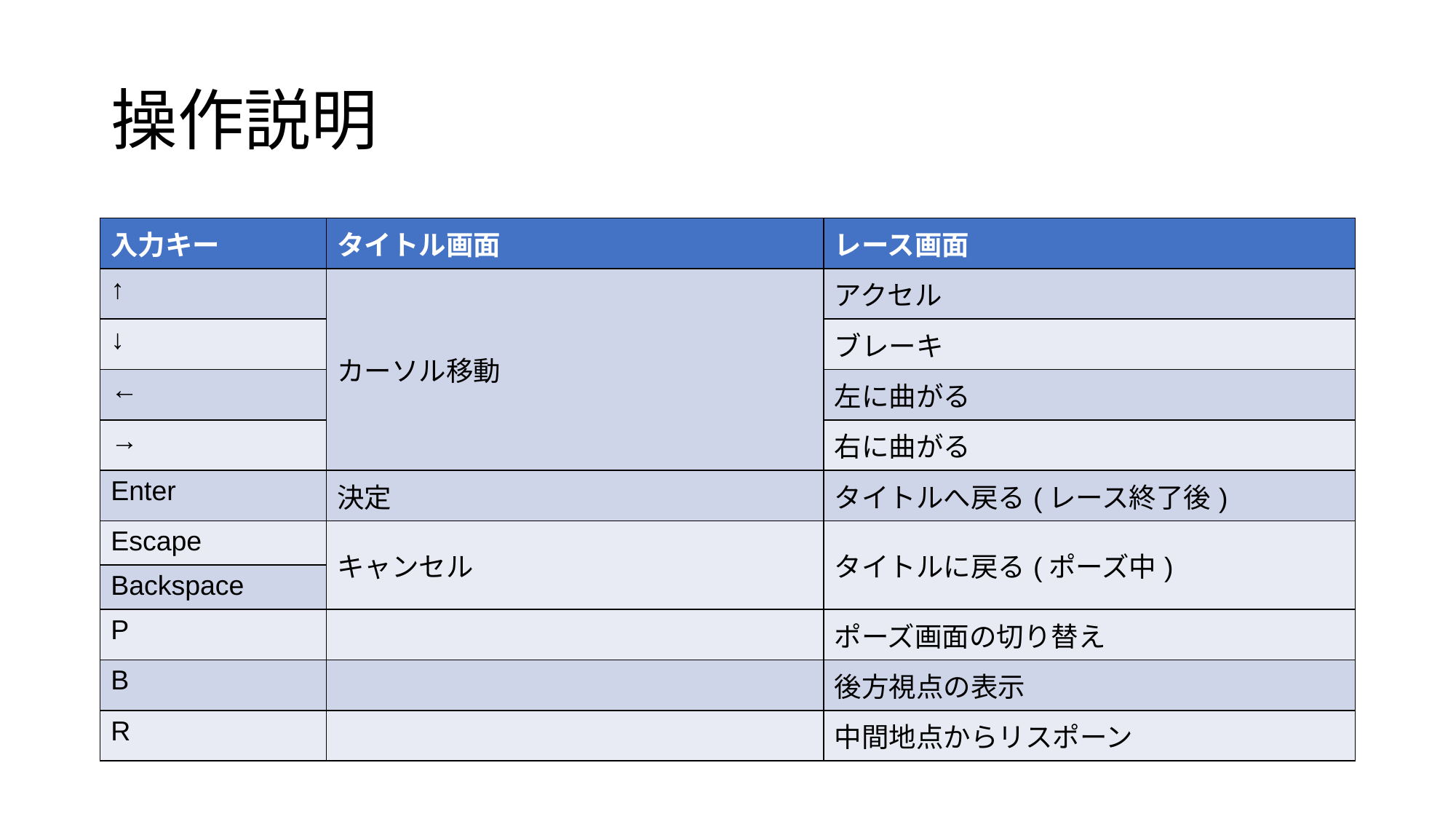

# 操作説明
| 入力キー | タイトル画面 | レース画面 |
| --- | --- | --- |
| ↑ | カーソル移動 | アクセル |
| ↓ |  | ブレーキ |
| ← |  | 左に曲がる |
| → | カーソル移動 | 右に曲がる |
| Enter | 決定 | タイトルへ戻る(レース終了後) |
| Escape | キャンセル | タイトルに戻る(ポーズ中) |
| Backspace | キャンセル |  |
| P |  | ポーズ画面の切り替え |
| B |  | 後方視点の表示 |
| R |  | 中間地点からリスポーン |